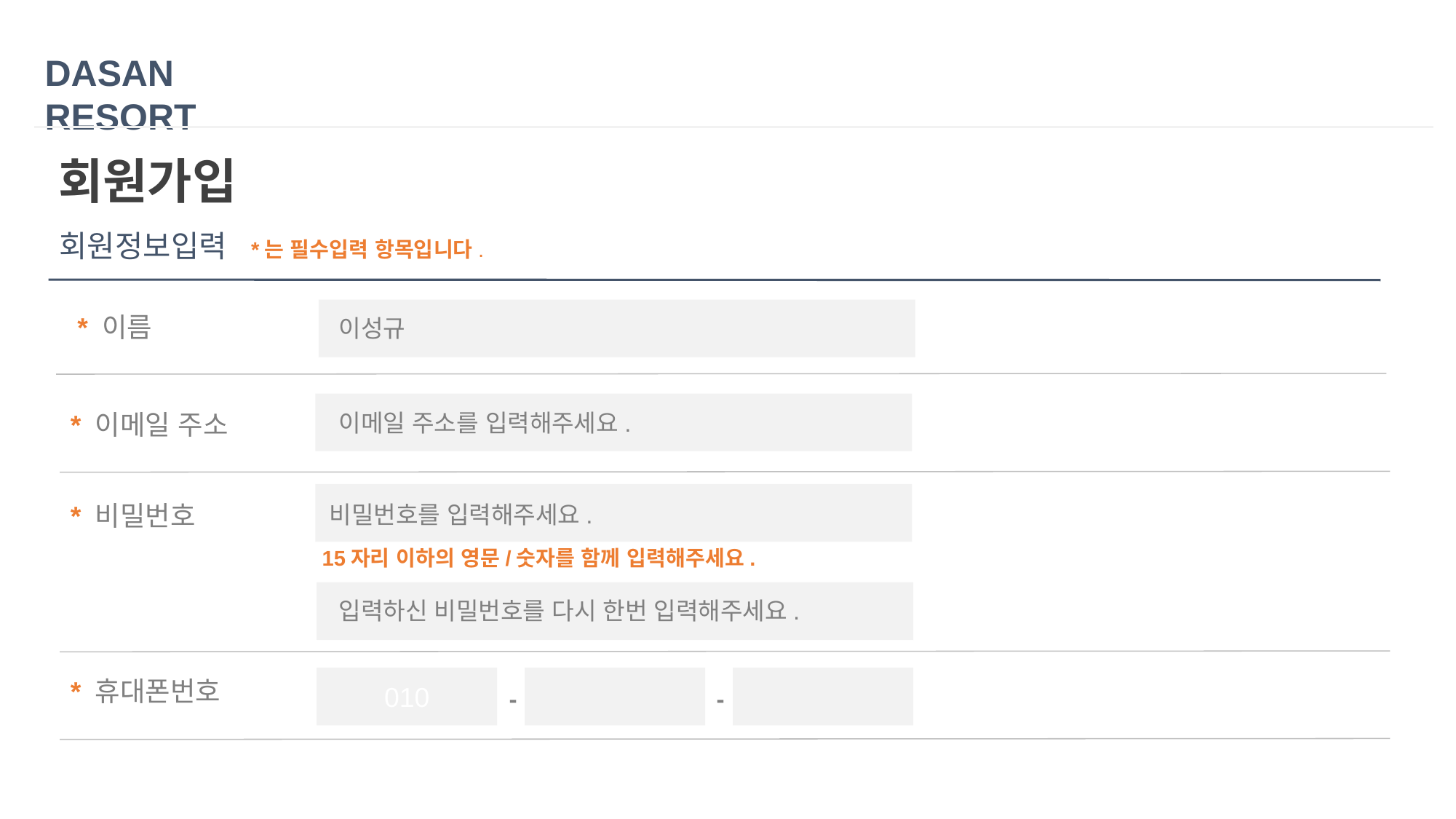

DASAN RESORT
회원가입
회원정보입력
*는 필수입력 항목입니다.

* 이름
이성규

* 이메일 주소
이메일 주소를 입력해주세요.

* 비밀번호
비밀번호를 입력해주세요.
15자리 이하의 영문/숫자를 함께 입력해주세요.

입력하신 비밀번호를 다시 한번 입력해주세요.
010

* 휴대폰번호
-
-